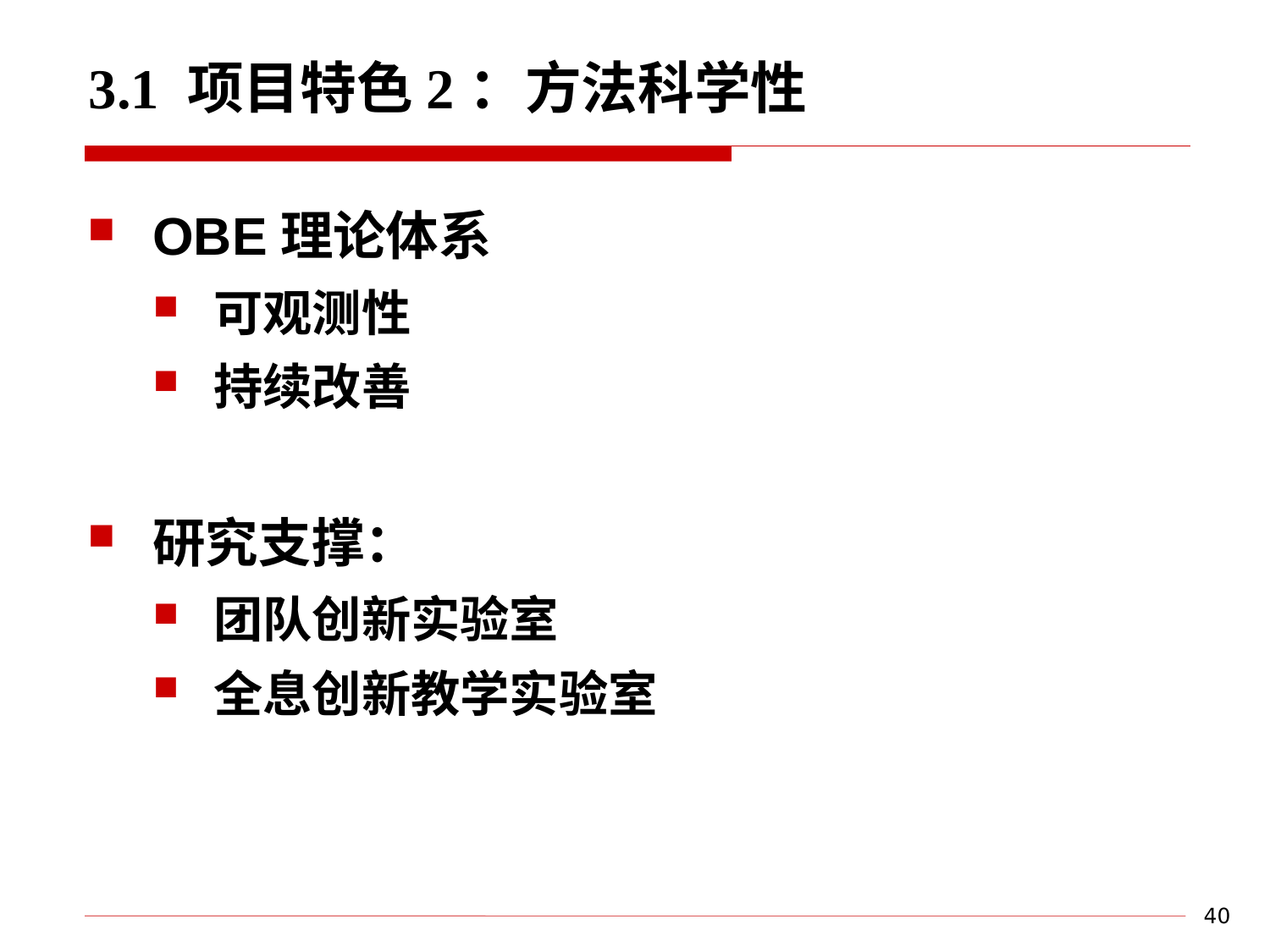

3.1 项目特色2：方法科学性
OBE理论体系
可观测性
持续改善

研究支撑：
团队创新实验室
全息创新教学实验室
 40